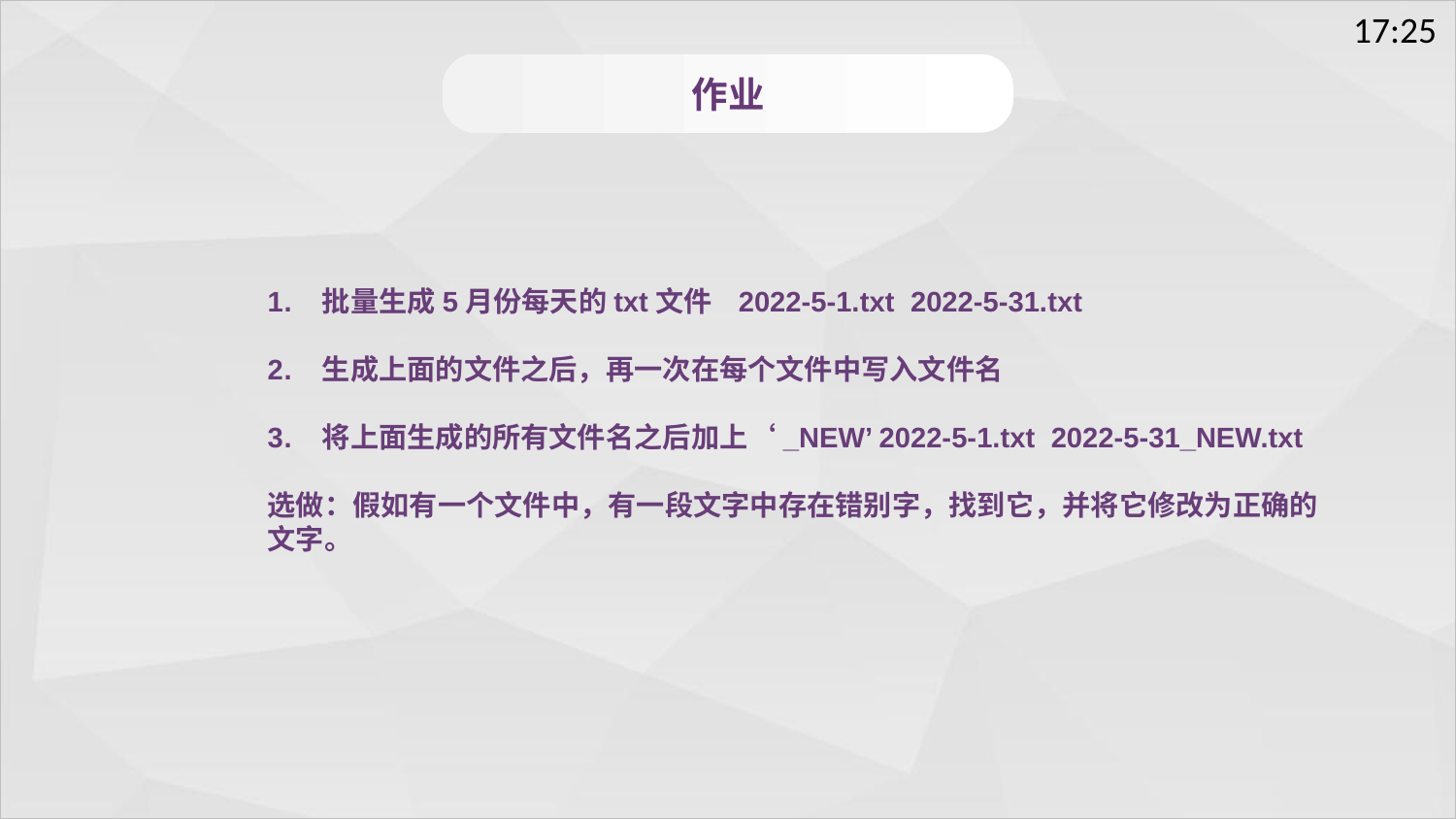

作业
批量生成5月份每天的txt文件   2022-5-1.txt  2022-5-31.txt

生成上面的文件之后，再一次在每个文件中写入文件名

将上面生成的所有文件名之后加上‘_NEW’ 2022-5-1.txt  2022-5-31_NEW.txt

选做：假如有一个文件中，有一段文字中存在错别字，找到它，并将它修改为正确的文字。